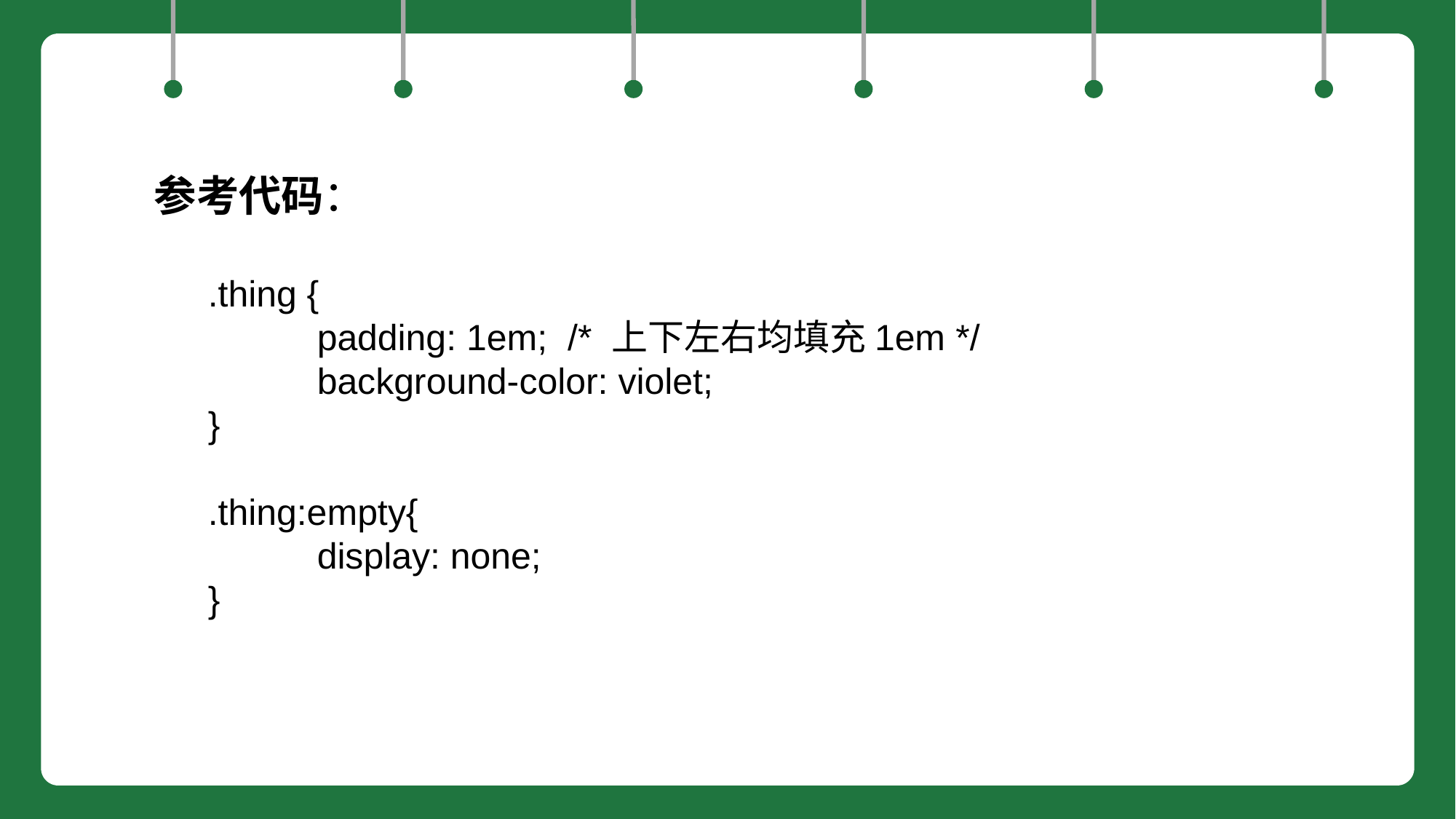

参考代码：
.thing {
	padding: 1em;  /* 上下左右均填充1em */
	background-color: violet;
}

.thing:empty{
	display: none;
}